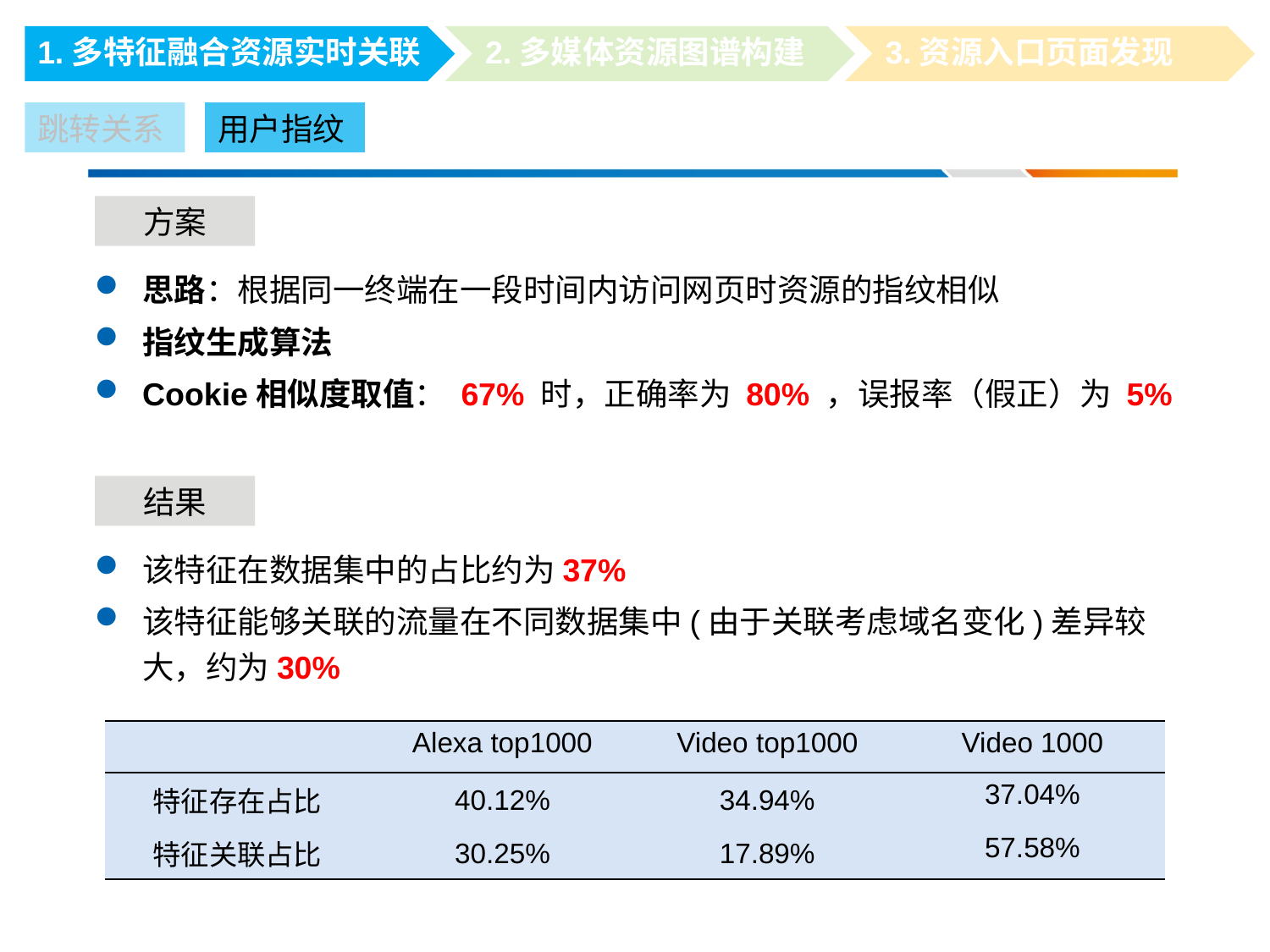

1.多特征融合资源实时关联
2.多媒体资源图谱构建

3.资源入口页面发现

跳转关系
用户指纹
方案
思路：根据同一终端在一段时间内访问网页时资源的指纹相似
指纹生成算法
Cookie相似度取值： 67% 时，正确率为 80% ，误报率（假正）为 5%

结果
该特征在数据集中的占比约为37%
该特征能够关联的流量在不同数据集中(由于关联考虑域名变化)差异较大，约为30%
|  | Alexa top1000 | Video top1000 | Video 1000 |
| --- | --- | --- | --- |
| 特征存在占比 | 40.12% | 34.94% | 37.04% |
| 特征关联占比 | 30.25% | 17.89% | 57.58% |